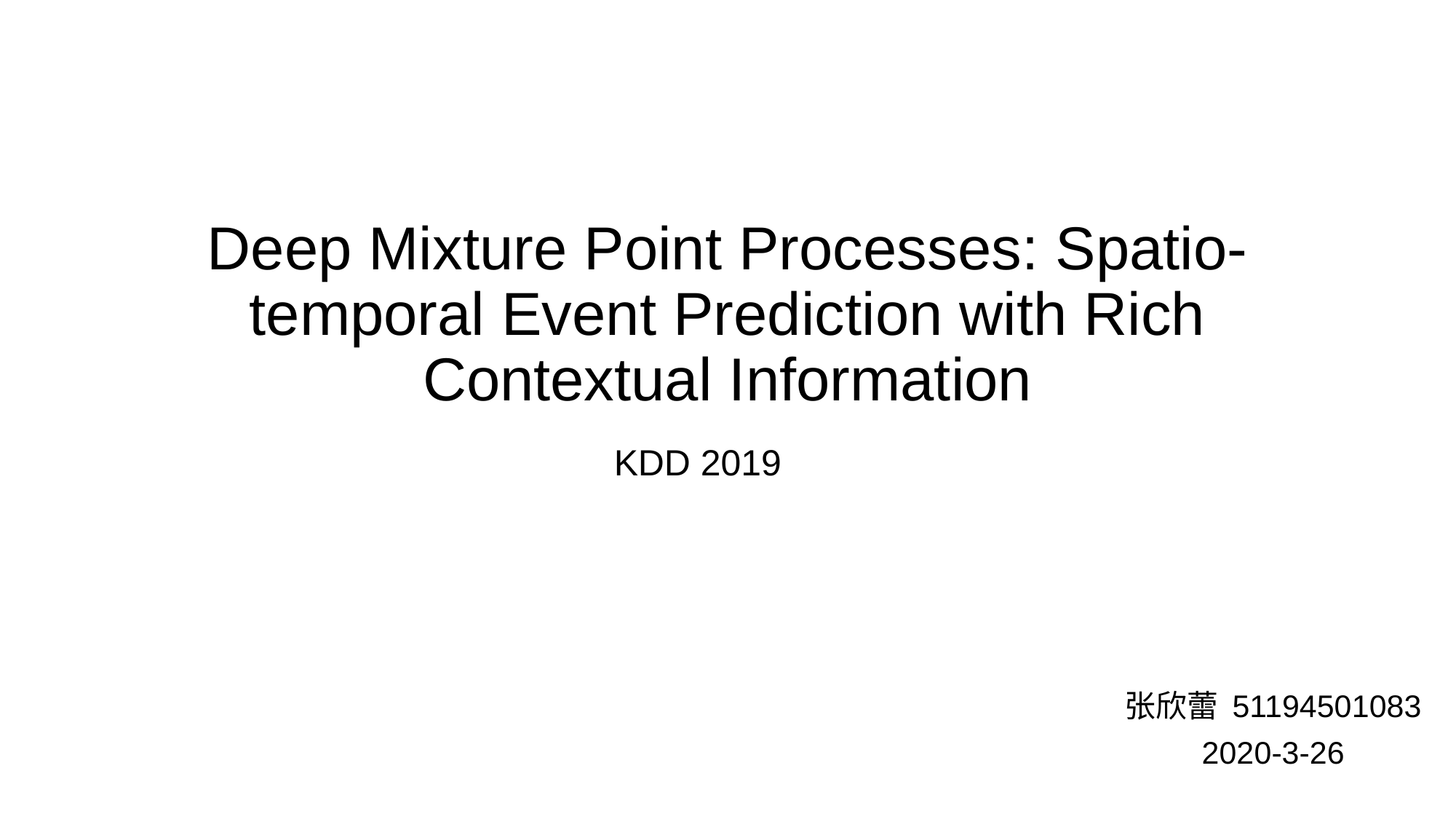

# Deep Mixture Point Processes: Spatio-temporal Event Prediction with Rich Contextual Information
KDD 2019
张欣蕾 51194501083
2020-3-26